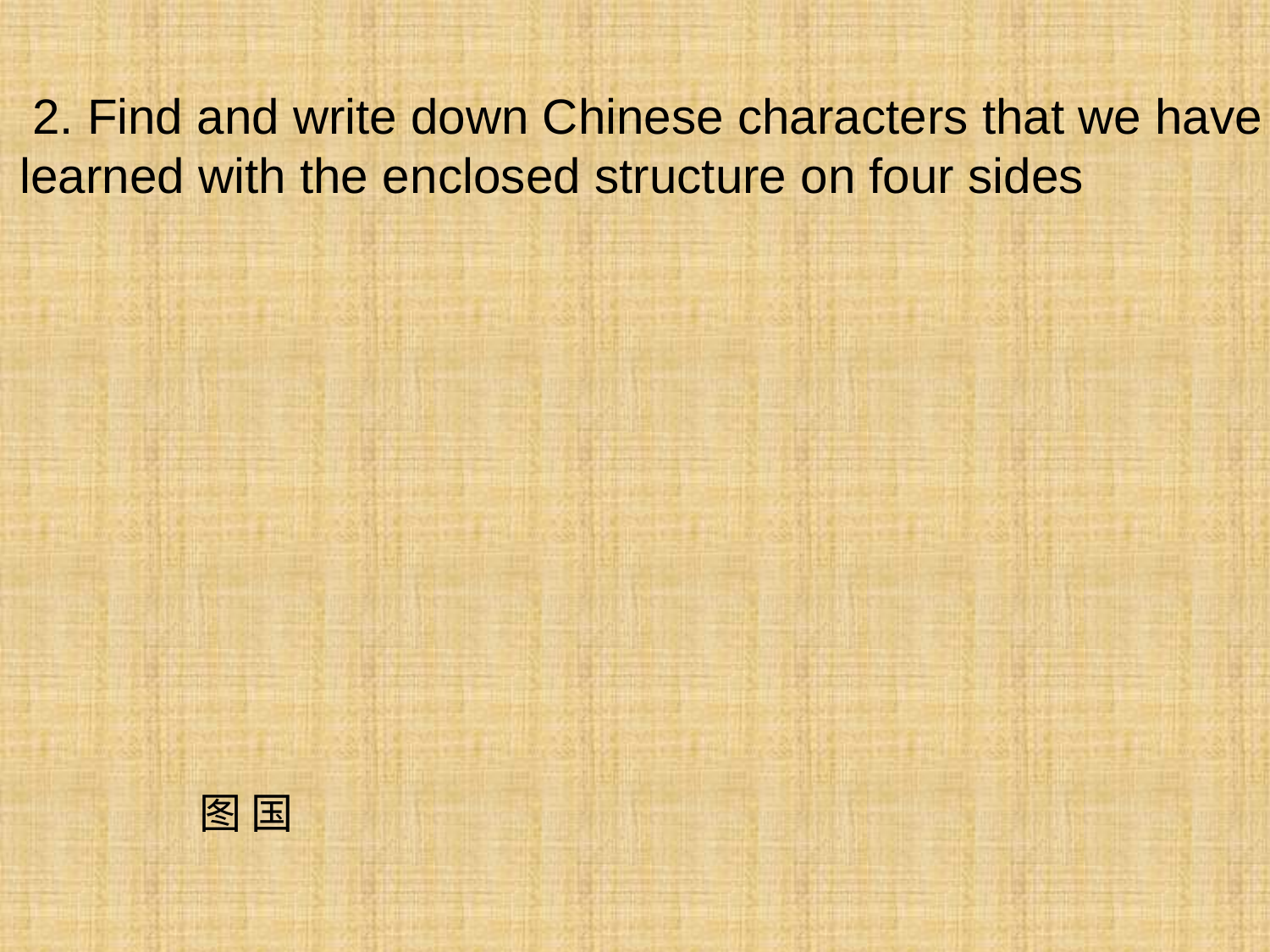

2. Find and write down Chinese characters that we have learned with the enclosed structure on four sides
图 国